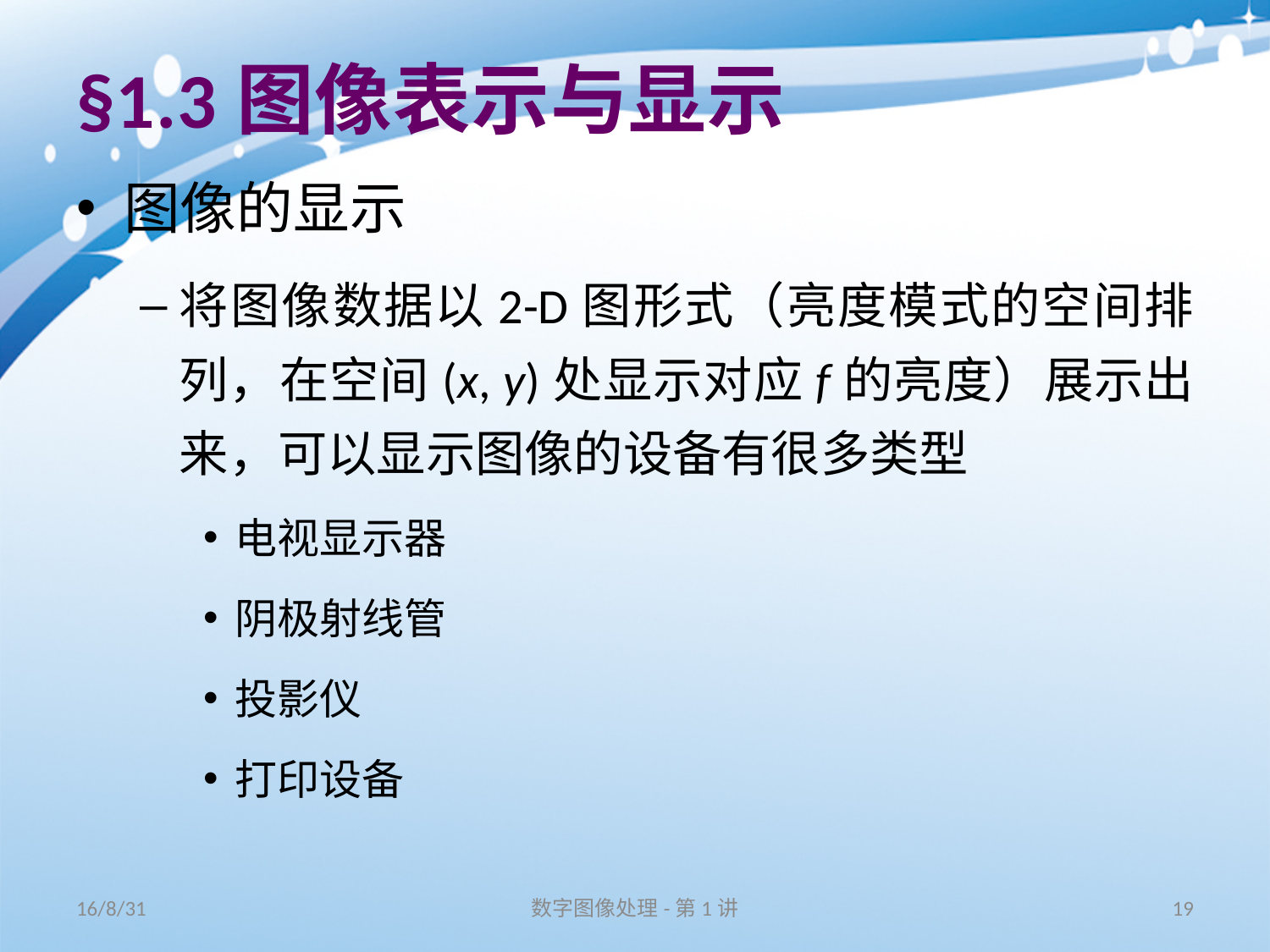

# §1.3图像表示与显示
图像的显示
将图像数据以2-D图形式（亮度模式的空间排列，在空间(x, y)处显示对应f的亮度）展示出来，可以显示图像的设备有很多类型
电视显示器
阴极射线管
投影仪
打印设备
16/8/31
数字图像处理-第1讲
19